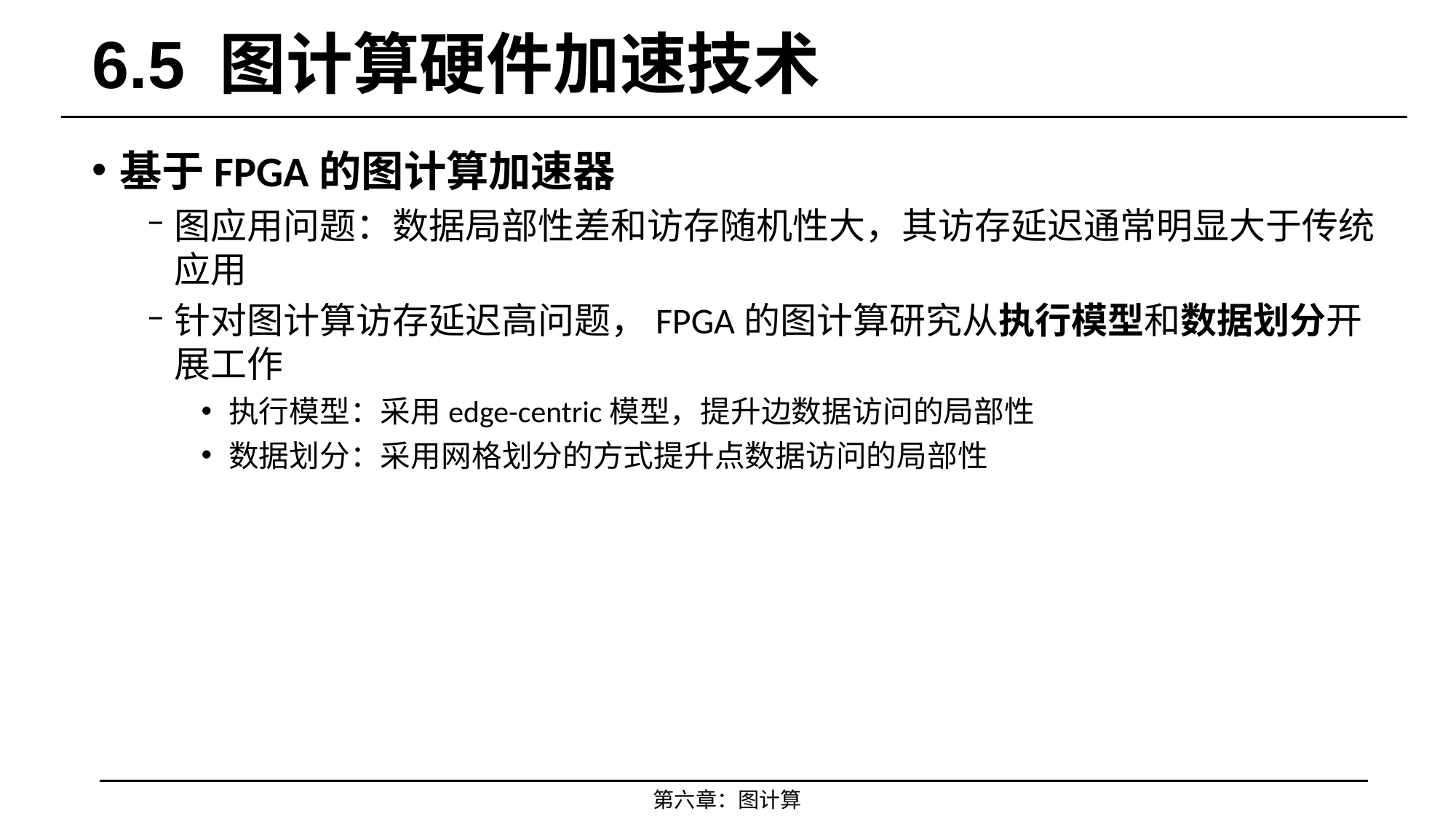

# 6.5 图计算硬件加速技术
基于FPGA的图计算加速器
图应用问题：数据局部性差和访存随机性大，其访存延迟通常明显大于传统应用
针对图计算访存延迟高问题，FPGA的图计算研究从执行模型和数据划分开展工作
执行模型：采用edge-centric模型，提升边数据访问的局部性
数据划分：采用网格划分的方式提升点数据访问的局部性